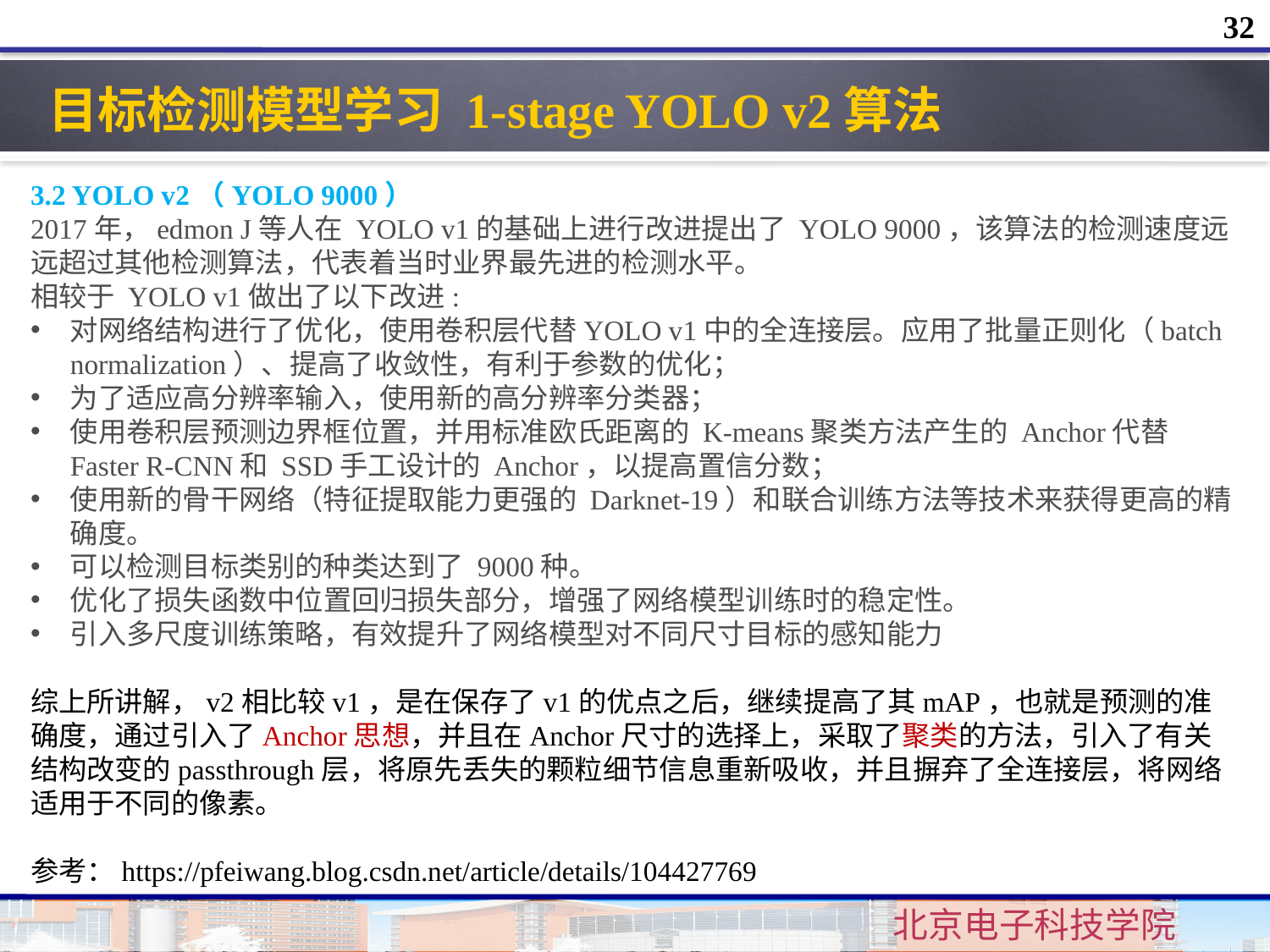

32
目标检测模型学习 1-stage YOLO v2算法
3.2 YOLO v2（YOLO 9000）
2017年，edmon J等人在 YOLO v1的基础上进行改进提出了 YOLO 9000，该算法的检测速度远远超过其他检测算法，代表着当时业界最先进的检测水平。
相较于 YOLO v1做出了以下改进:
对网络结构进行了优化，使用卷积层代替YOLO v1中的全连接层。应用了批量正则化（batch normalization）、提高了收敛性，有利于参数的优化；
为了适应高分辨率输入，使用新的高分辨率分类器；
使用卷积层预测边界框位置，并用标准欧氏距离的 K-means聚类方法产生的 Anchor代替 Faster R-CNN和 SSD手工设计的 Anchor，以提高置信分数；
使用新的骨干网络（特征提取能力更强的 Darknet-19）和联合训练方法等技术来获得更高的精确度。
可以检测目标类别的种类达到了 9000种。
优化了损失函数中位置回归损失部分，增强了网络模型训练时的稳定性。
引入多尺度训练策略，有效提升了网络模型对不同尺寸目标的感知能力

综上所讲解，v2相比较v1，是在保存了v1的优点之后，继续提高了其mAP，也就是预测的准确度，通过引入了Anchor思想，并且在Anchor尺寸的选择上，采取了聚类的方法，引入了有关结构改变的passthrough层，将原先丢失的颗粒细节信息重新吸收，并且摒弃了全连接层，将网络适用于不同的像素。

参考：https://pfeiwang.blog.csdn.net/article/details/104427769